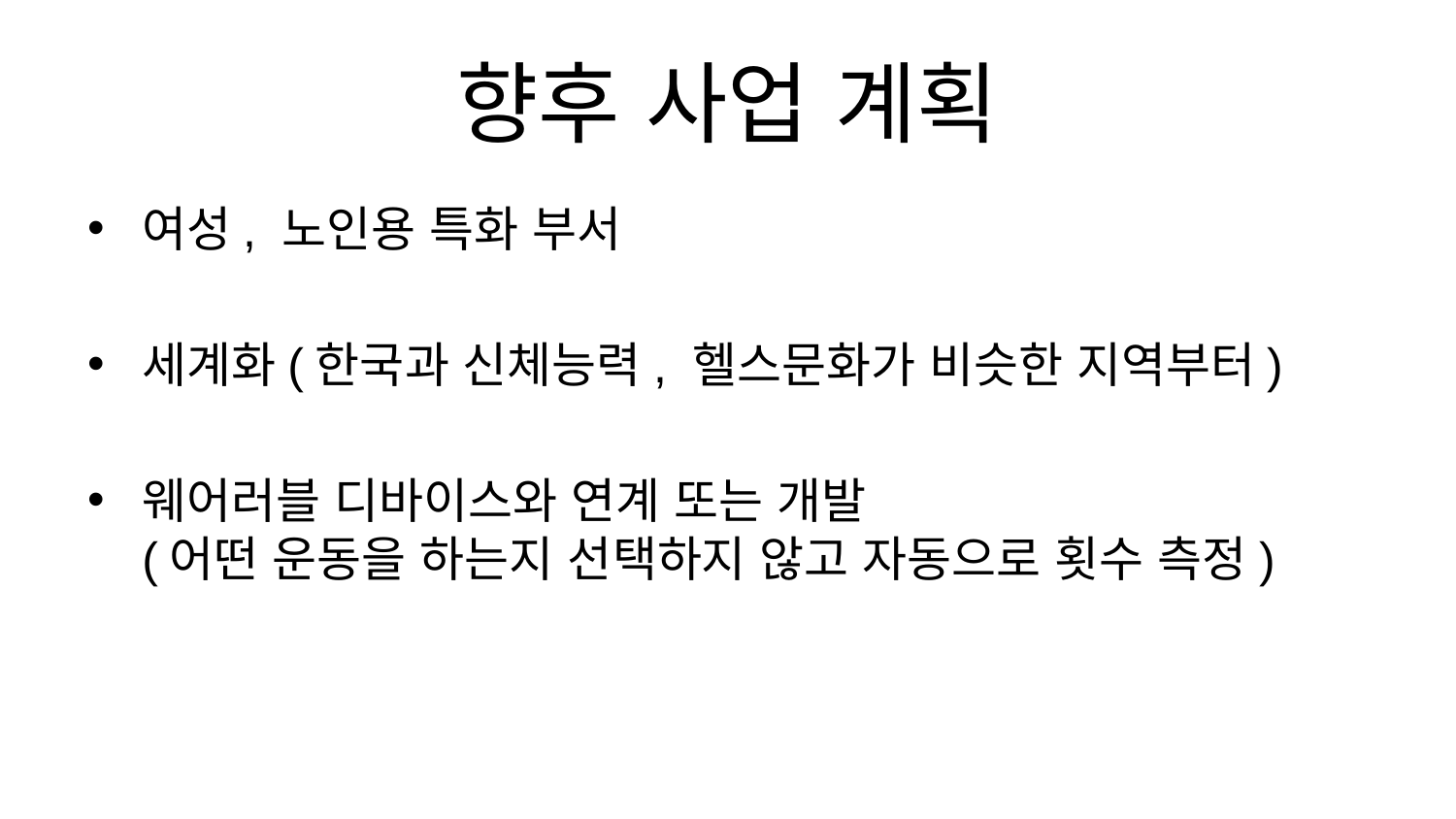

# 향후 사업 계획
여성, 노인용 특화 부서

세계화(한국과 신체능력, 헬스문화가 비슷한 지역부터)

웨어러블 디바이스와 연계 또는 개발
(어떤 운동을 하는지 선택하지 않고 자동으로 횟수 측정)